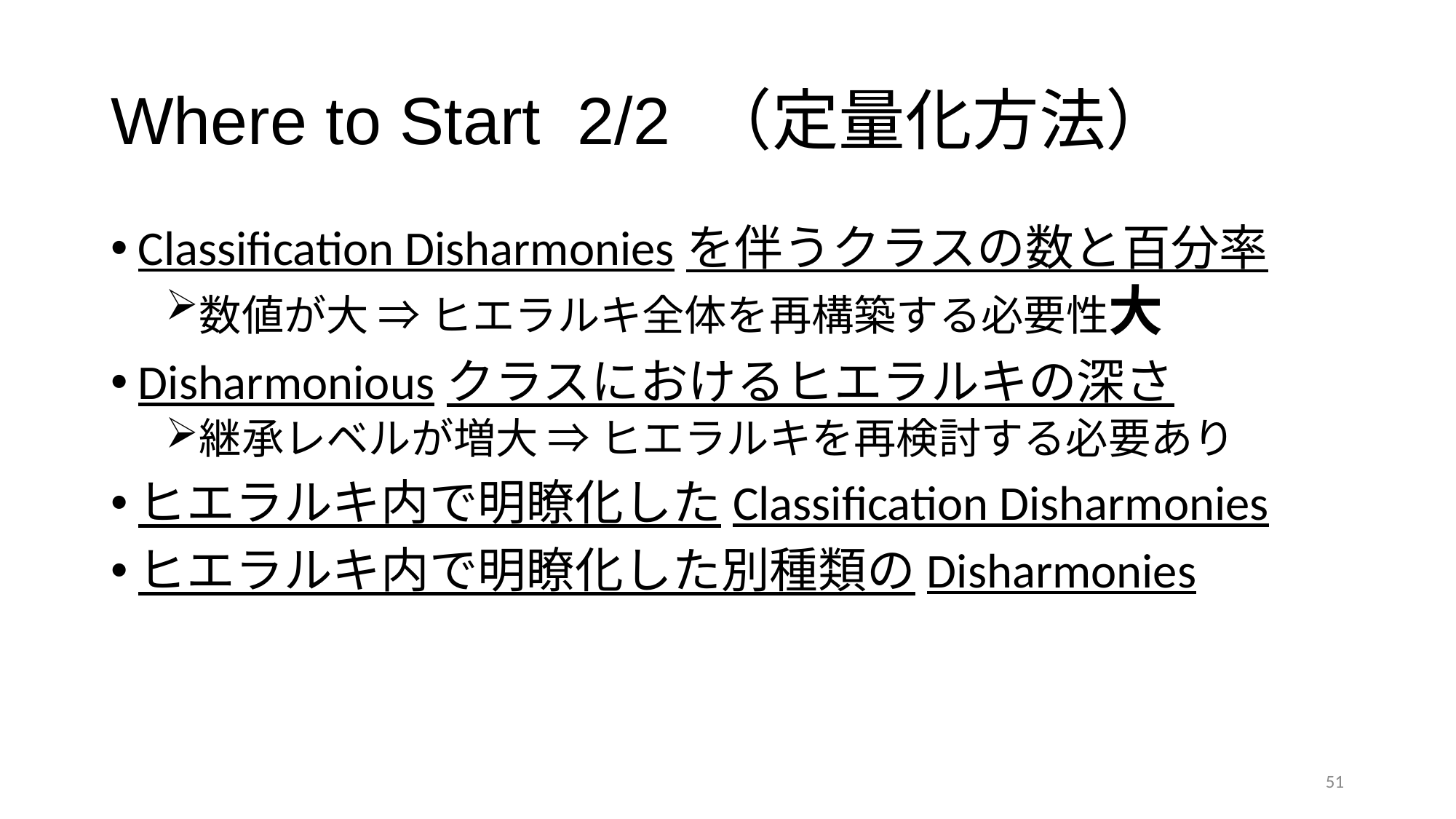

# Where to Start  2/2 （定量化方法）
Classification Disharmoniesを伴うクラスの数と百分率
数値が大 ⇒ ヒエラルキ全体を再構築する必要性大
Disharmoniousクラスにおけるヒエラルキの深さ
継承レベルが増大 ⇒ ヒエラルキを再検討する必要あり
ヒエラルキ内で明瞭化したClassification Disharmonies
ヒエラルキ内で明瞭化した別種類のDisharmonies
51